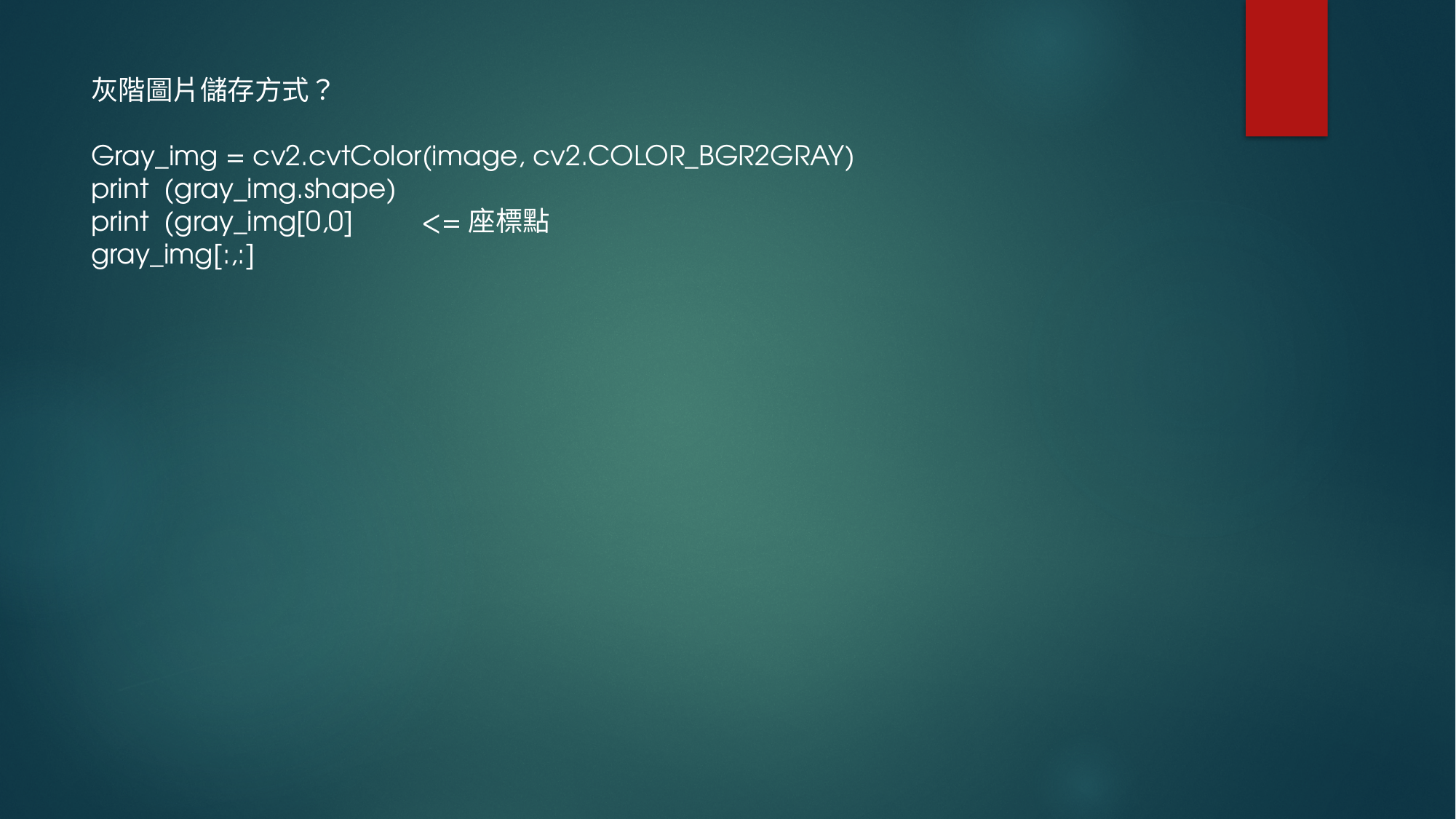

灰階圖片儲存方式？

Gray_img = cv2.cvtColor(image, cv2.COLOR_BGR2GRAY)
print  (gray_img.shape)
print  (gray_img[0,0]         <=座標點
gray_img[:,:]